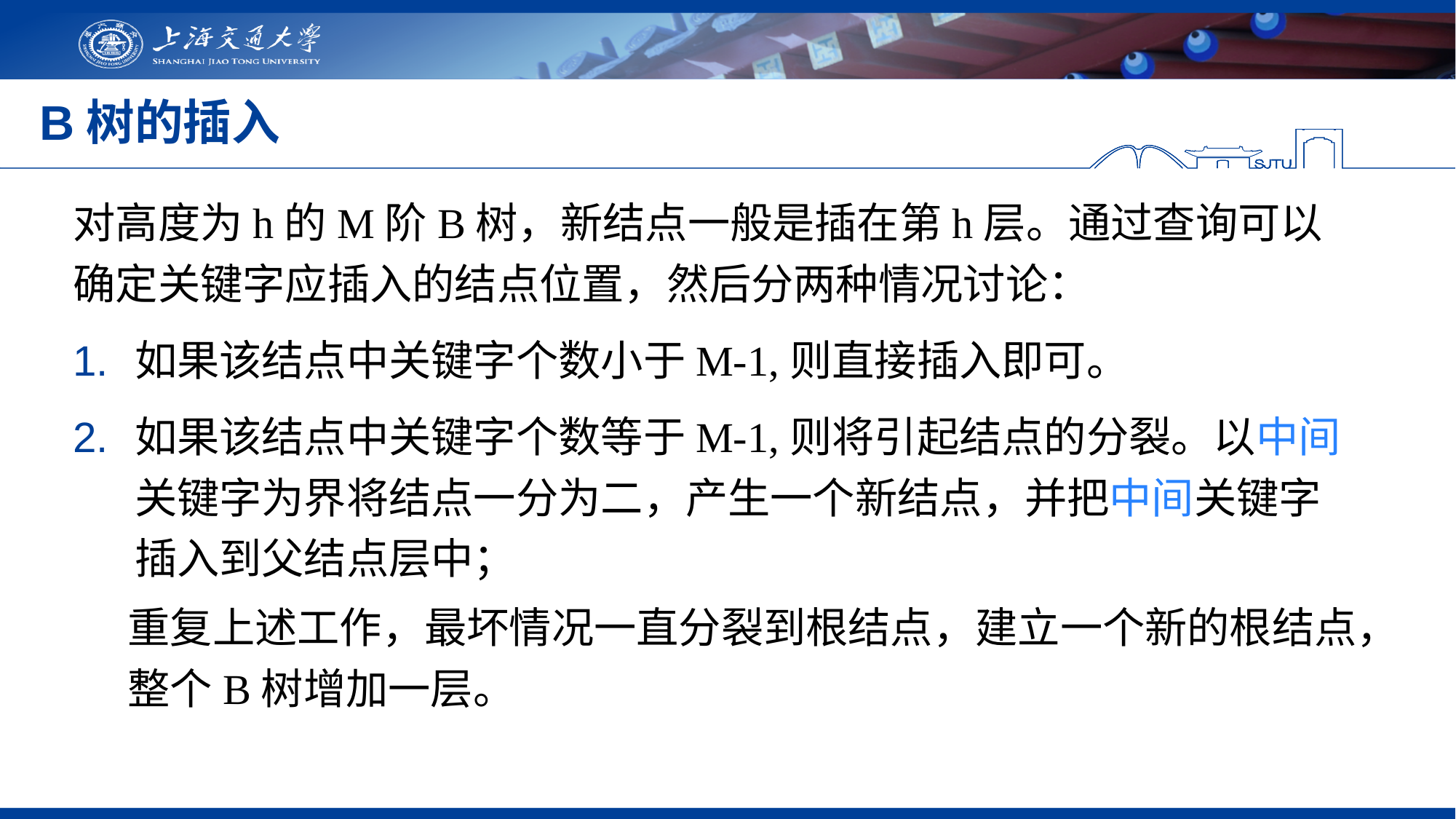

# B树的插入
对高度为h的M阶B树，新结点一般是插在第h层。通过查询可以确定关键字应插入的结点位置，然后分两种情况讨论：
如果该结点中关键字个数小于M-1,则直接插入即可。
如果该结点中关键字个数等于M-1,则将引起结点的分裂。以中间关键字为界将结点一分为二，产生一个新结点，并把中间关键字插入到父结点层中；
重复上述工作，最坏情况一直分裂到根结点，建立一个新的根结点，整个B树增加一层。